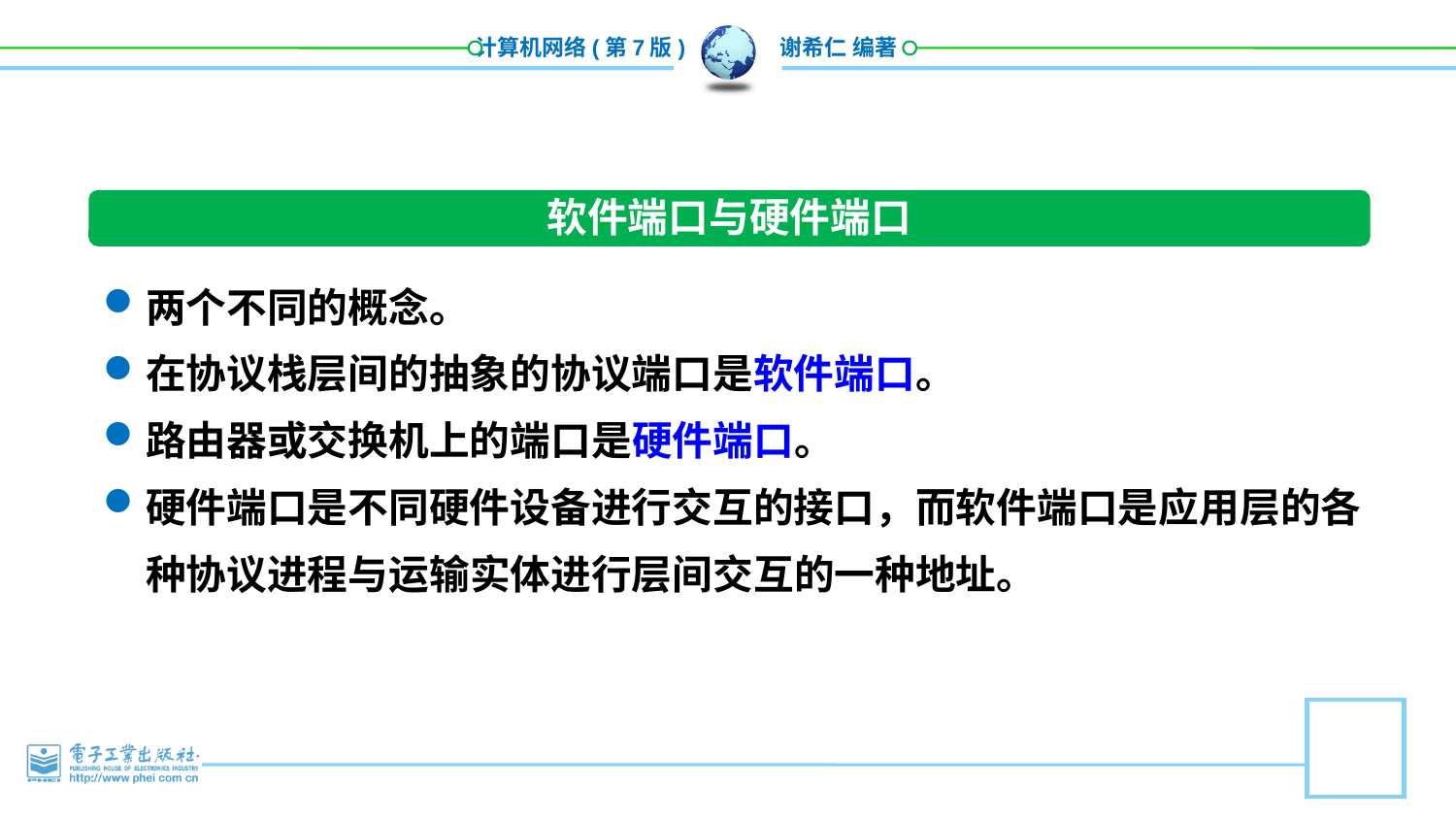

软件端口与硬件端口

两个不同的概念。
在协议栈层间的抽象的协议端口是软件端口。
路由器或交换机上的端口是硬件端口。
硬件端口是不同硬件设备进行交互的接口，而软件端口是应用层的各种协议进程与运输实体进行层间交互的一种地址。